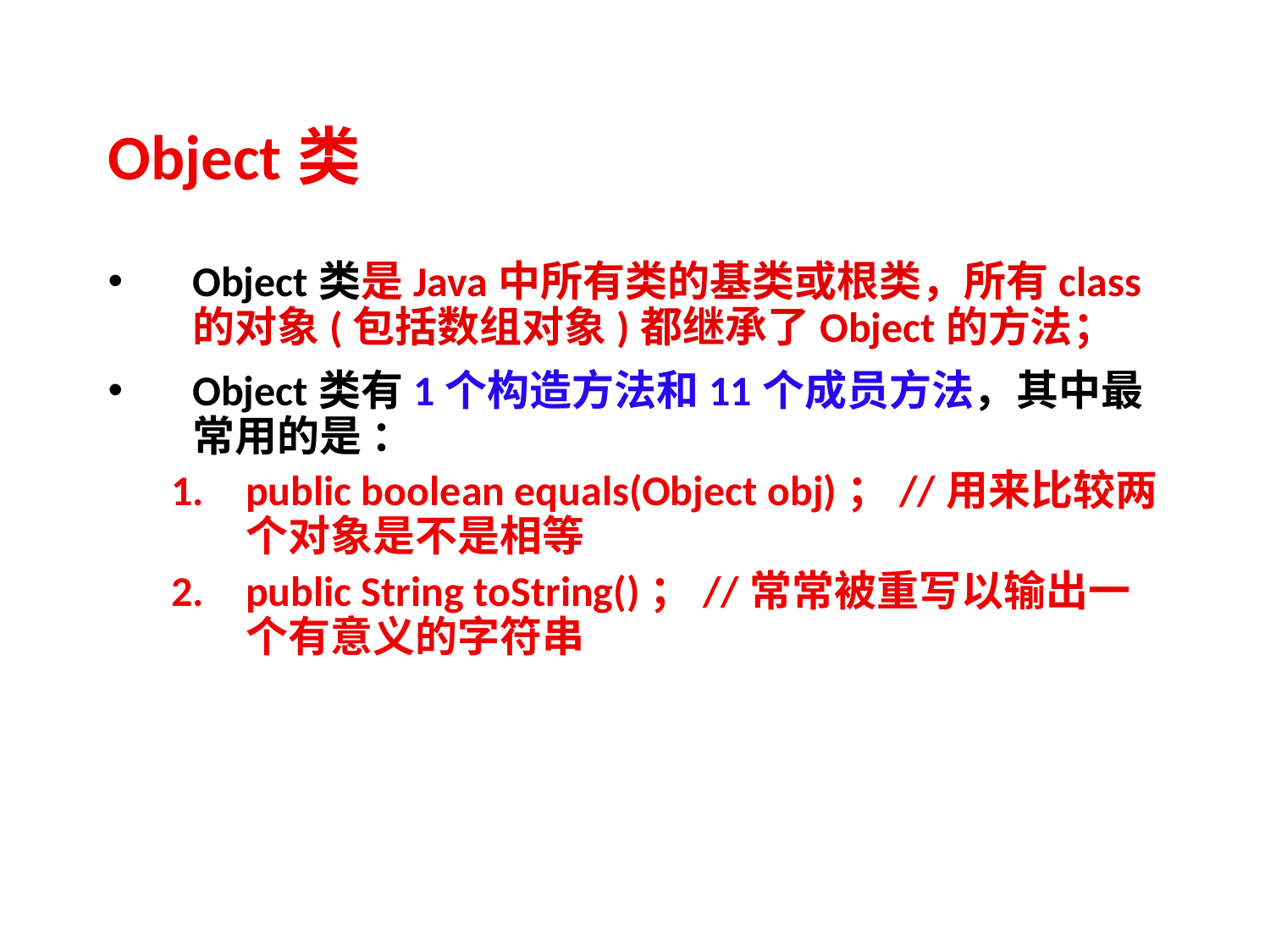

# Object类
Object类是Java中所有类的基类或根类，所有class的对象(包括数组对象)都继承了Object的方法；
Object类有1个构造方法和11个成员方法，其中最常用的是 ：
public boolean equals(Object obj)；//用来比较两个对象是不是相等
public String toString()；//常常被重写以输出一个有意义的字符串